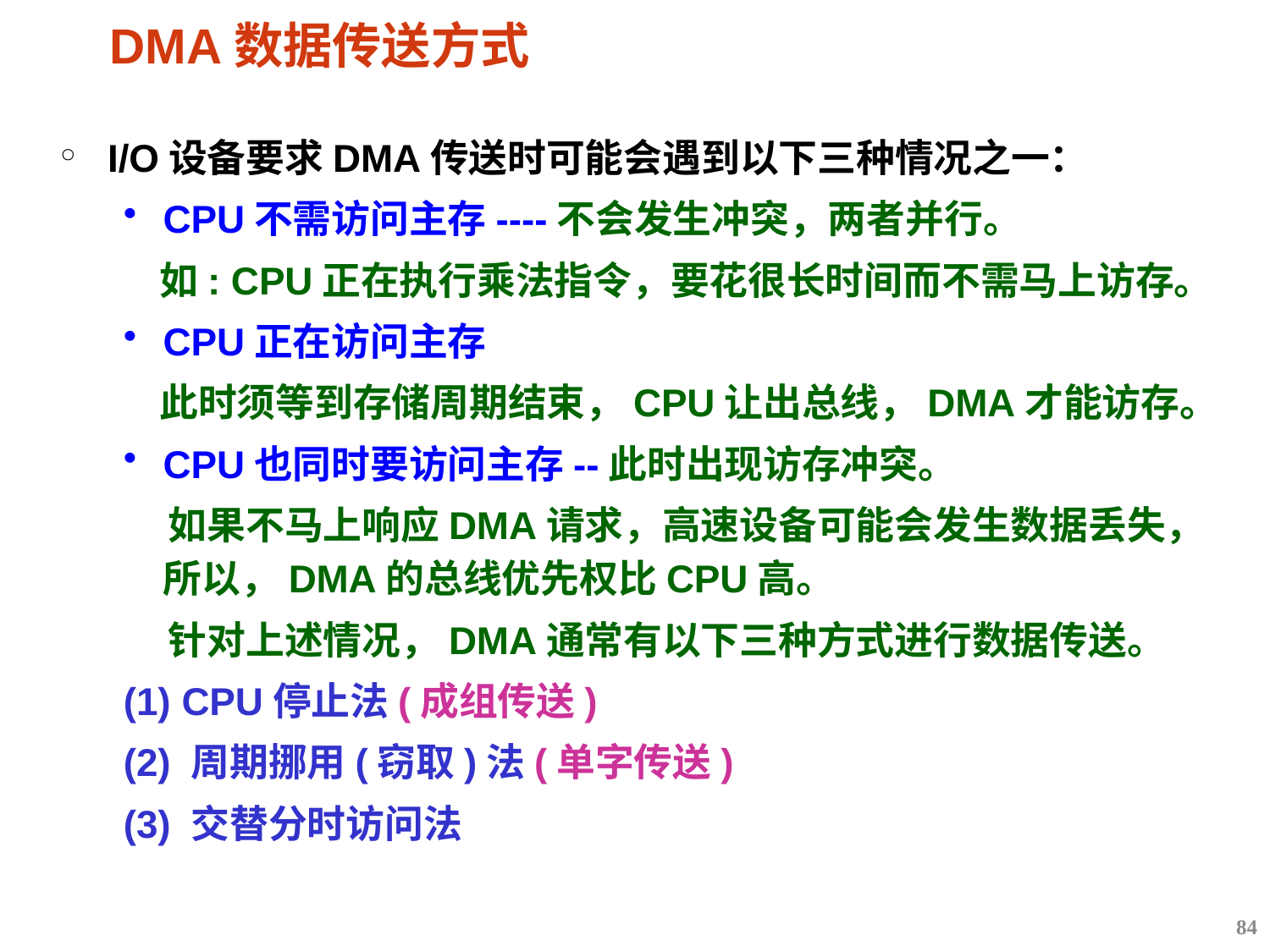

# DMA数据传送方式
I/O设备要求DMA传送时可能会遇到以下三种情况之一：
CPU不需访问主存----不会发生冲突，两者并行。
   如: CPU正在执行乘法指令，要花很长时间而不需马上访存。
CPU正在访问主存
   此时须等到存储周期结束，CPU让出总线，DMA才能访存。
CPU也同时要访问主存--此时出现访存冲突。
    如果不马上响应DMA请求，高速设备可能会发生数据丢失，所以，DMA的总线优先权比CPU高。
    针对上述情况，DMA通常有以下三种方式进行数据传送。
(1) CPU停止法(成组传送)
(2) 周期挪用(窃取)法(单字传送)
(3) 交替分时访问法
84